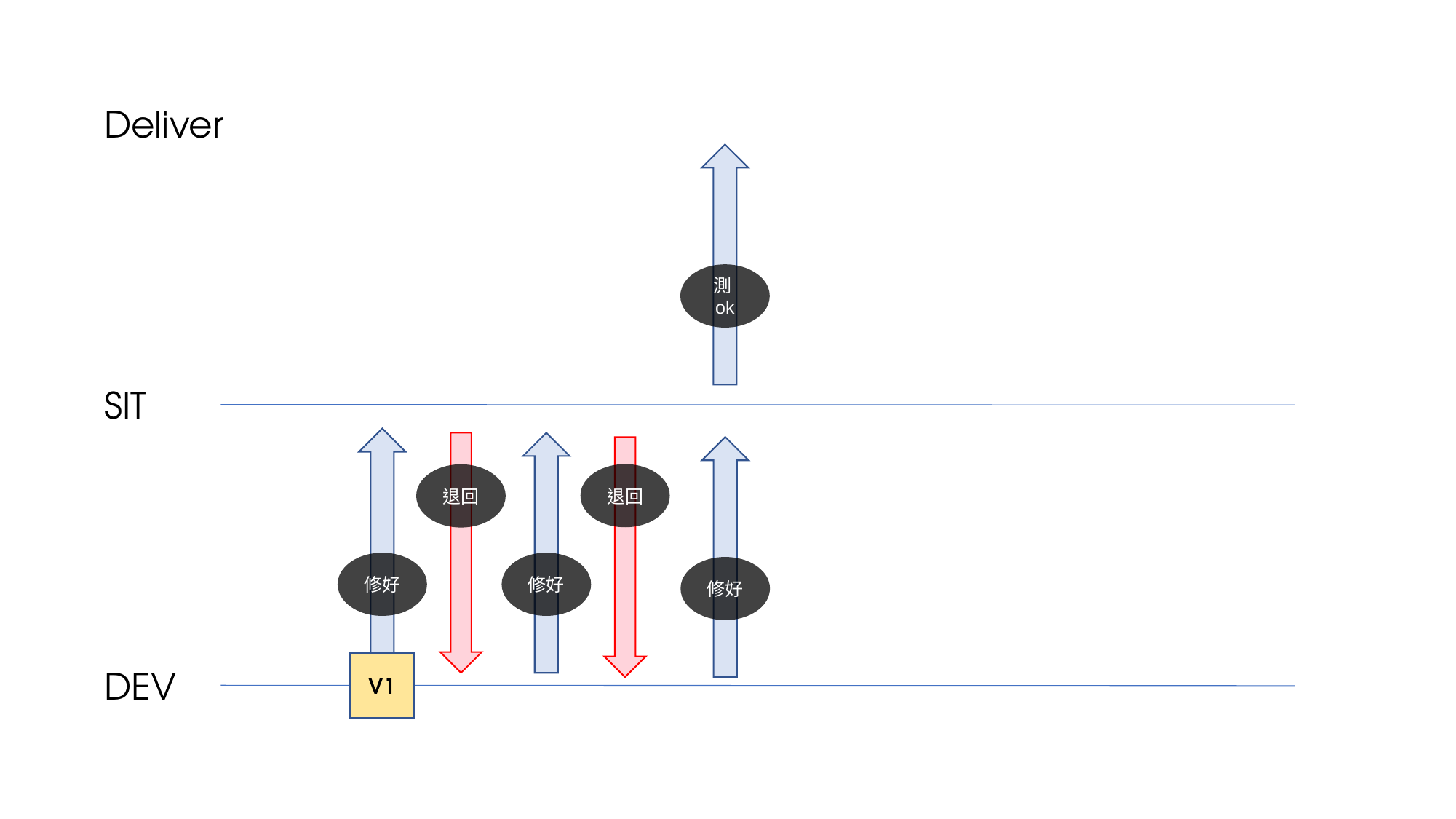

Deliver

測ok
SIT

退回
退回
修好
修好
修好
V1
DEV